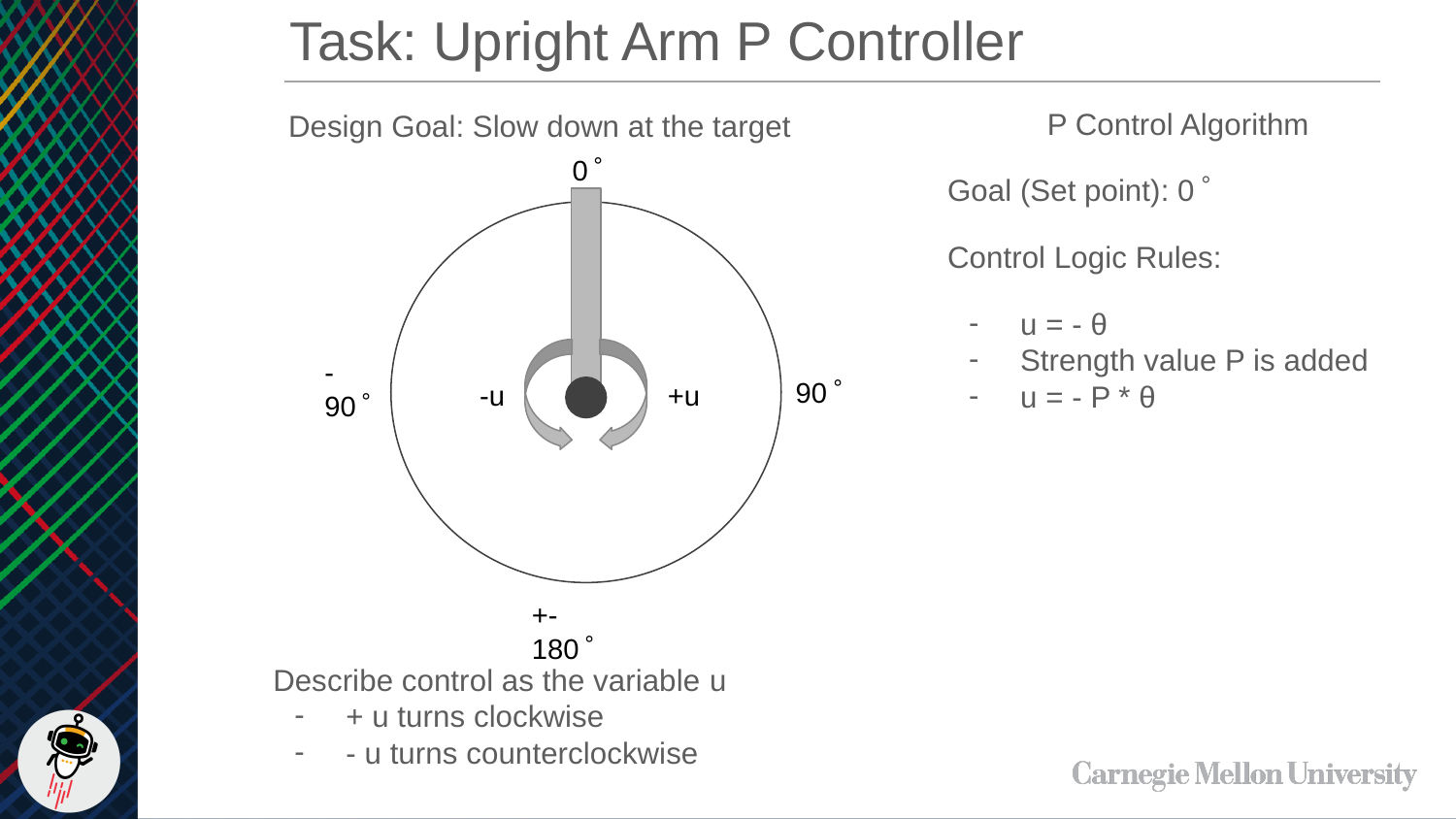

Task: Upright Arm P Controller
P Control Algorithm
Goal (Set point): 0゜
Control Logic Rules:
u = - θ
Strength value P is added
u = - P * θ

Design Goal: Slow down at the target

0゜

-90゜
90゜
-u
+u
+-180゜
Describe control as the variable u
+ u turns clockwise
- u turns counterclockwise